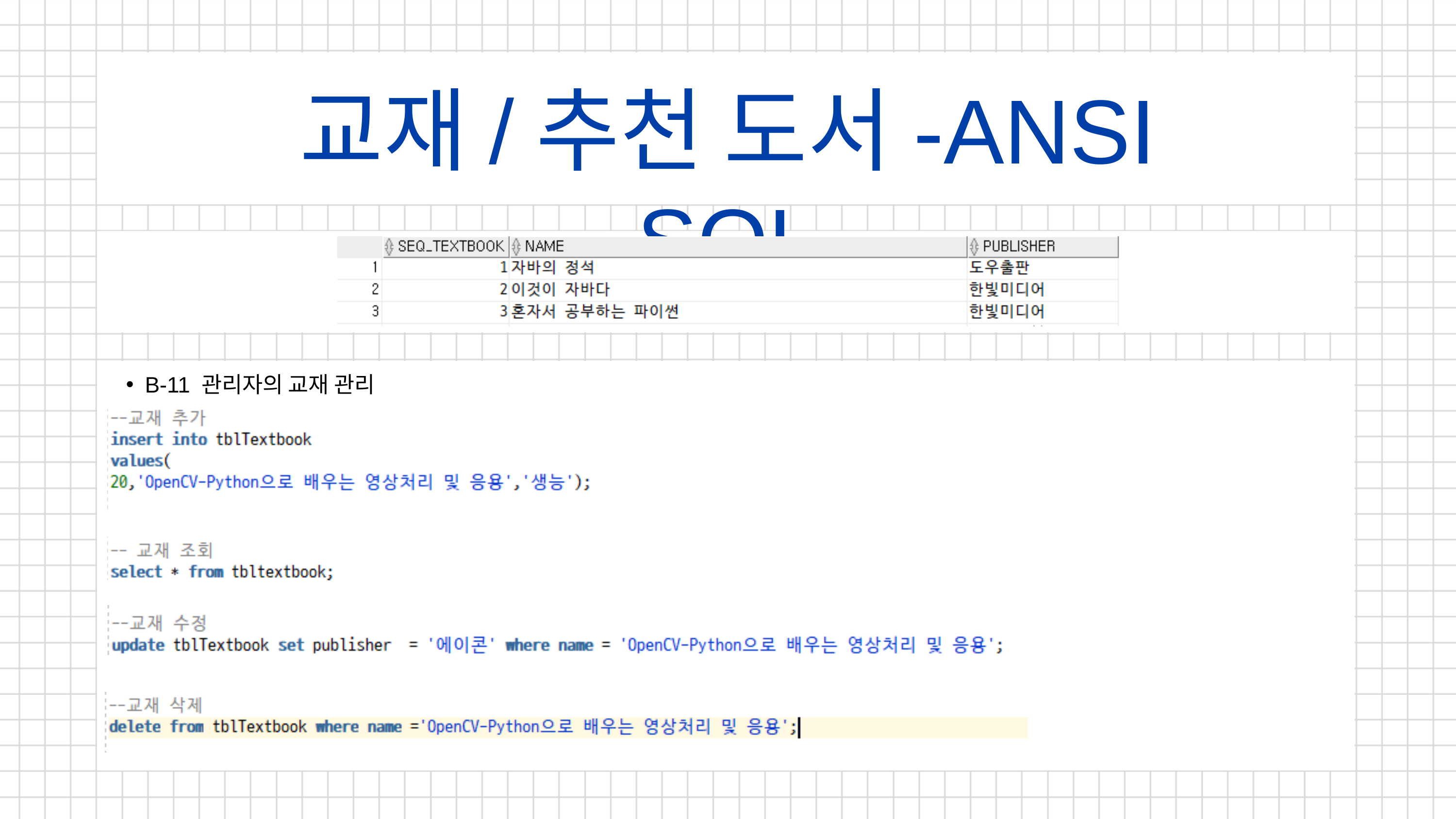

교재/추천 도서-ANSI SQL

B-11 관리자의 교재 관리